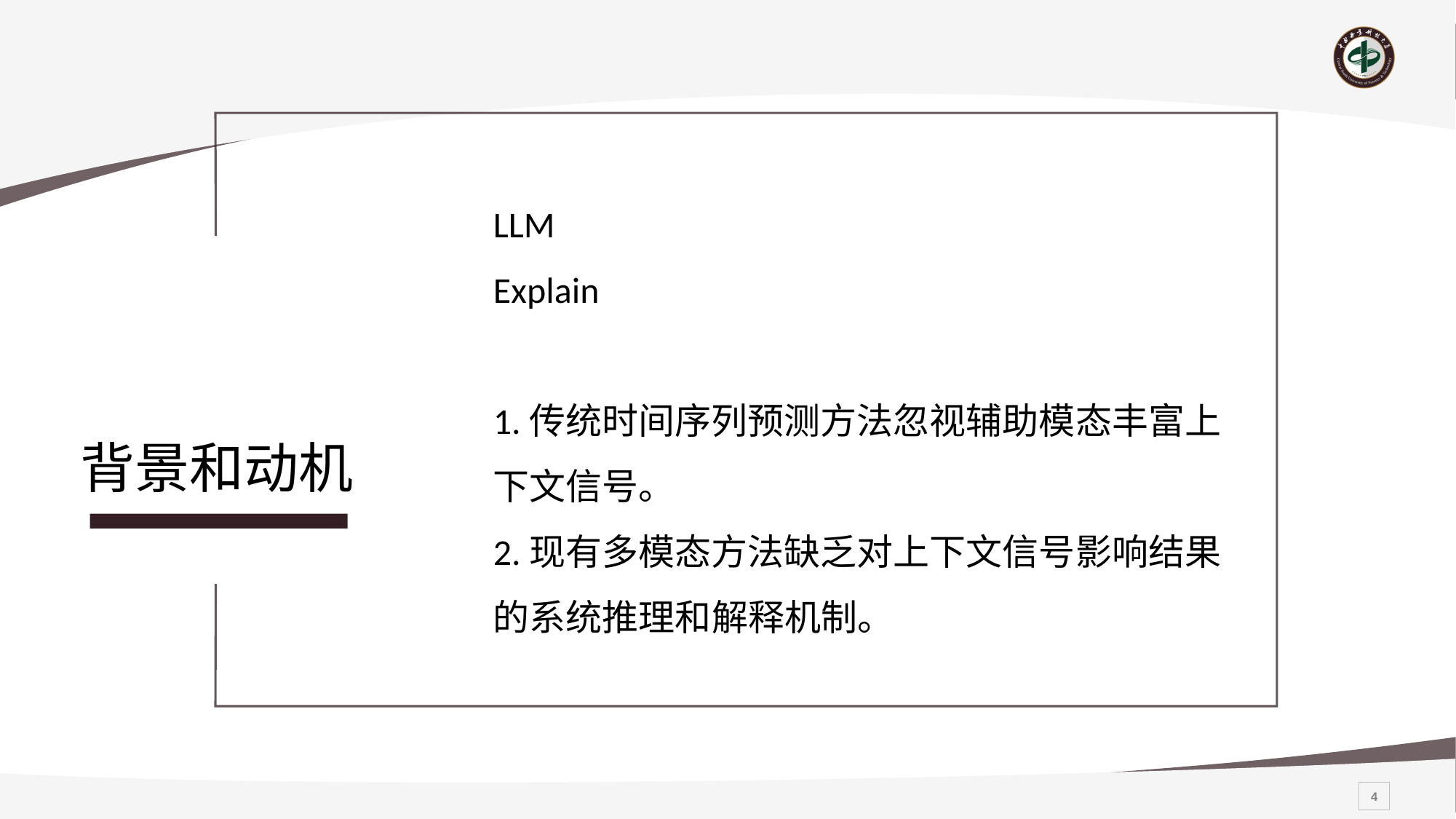

LLM
Explain

1.传统时间序列预测方法忽视辅助模态丰富上下文信号。
2.现有多模态方法缺乏对上下文信号影响结果的系统推理和解释机制。
# 背景和动机